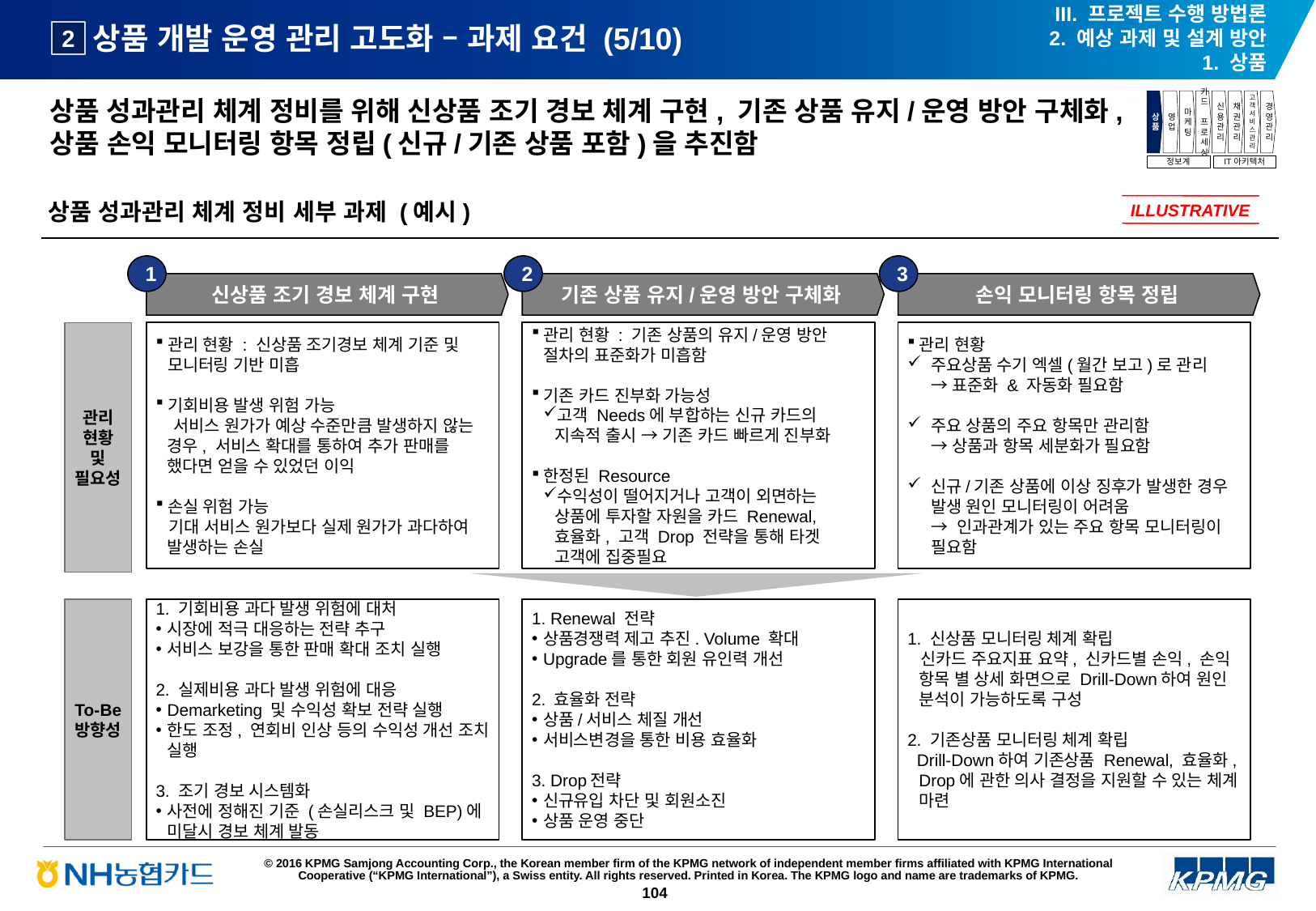

III. 프로젝트 수행 방법론
2. 예상 과제 및 설계 방안
1. 상품
# 상품 개발 운영 관리 고도화 – 과제 요건 (5/10)
2
상품 성과관리 체계 정비를 위해 신상품 조기 경보 체계 구현, 기존 상품 유지/운영 방안 구체화, 상품 손익 모니터링 항목 정립(신규/기존 상품 포함)을 추진함
상품
영업
마케팅
카드
프로세싱
신용관리
채권관리
고객서비스관리
경영관리
정보계
IT아키텍처
상품 성과관리 체계 정비 세부 과제 (예시)
ILLUSTRATIVE
1
2
3
신상품 조기 경보 체계 구현
기존 상품 유지/운영 방안 구체화
손익 모니터링 항목 정립
관리 현황 : 신상품 조기경보 체계 기준 및 모니터링 기반 미흡

기회비용 발생 위험 가능
   서비스 원가가 예상 수준만큼 발생하지 않는 경우, 서비스 확대를 통하여 추가 판매를 했다면 얻을 수 있었던 이익

손실 위험 가능
  기대 서비스 원가보다 실제 원가가 과다하여 발생하는 손실
관리 현황 : 기존 상품의 유지/운영 방안 절차의 표준화가 미흡함

기존 카드 진부화 가능성
고객 Needs에 부합하는 신규 카드의 지속적 출시 → 기존 카드 빠르게 진부화

한정된 Resource
수익성이 떨어지거나 고객이 외면하는 상품에 투자할 자원을 카드 Renewal, 효율화, 고객 Drop 전략을 통해 타겟 고객에 집중필요
관리 현황
주요상품 수기 엑셀(월간 보고)로 관리
→ 표준화 & 자동화 필요함

주요 상품의 주요 항목만 관리함
→ 상품과 항목 세분화가 필요함

신규/기존 상품에 이상 징후가 발생한 경우 발생 원인 모니터링이 어려움
→  인과관계가 있는 주요 항목 모니터링이 필요함
관리
현황
및
필요성

To-Be
방향성
1. 기회비용 과다 발생 위험에 대처
시장에 적극 대응하는 전략 추구
서비스 보강을 통한 판매 확대 조치 실행

2. 실제비용 과다 발생 위험에 대응
Demarketing 및 수익성 확보 전략 실행
한도 조정, 연회비 인상 등의 수익성 개선 조치 실행

3. 조기 경보 시스템화
사전에 정해진 기준 (손실리스크 및 BEP)에 미달시 경보 체계 발동
1. Renewal 전략
상품경쟁력 제고 추진. Volume 확대
Upgrade를 통한 회원 유인력 개선

2. 효율화 전략
상품/서비스 체질 개선
서비스변경을 통한 비용 효율화

3. Drop전략
신규유입 차단 및 회원소진
상품 운영 중단
1. 신상품 모니터링 체계 확립
  신카드 주요지표 요약, 신카드별 손익, 손익 항목 별 상세 화면으로 Drill-Down하여 원인 분석이 가능하도록 구성

2. 기존상품 모니터링 체계 확립
  Drill-Down하여 기존상품 Renewal, 효율화, Drop에 관한 의사 결정을 지원할 수 있는 체계 마련